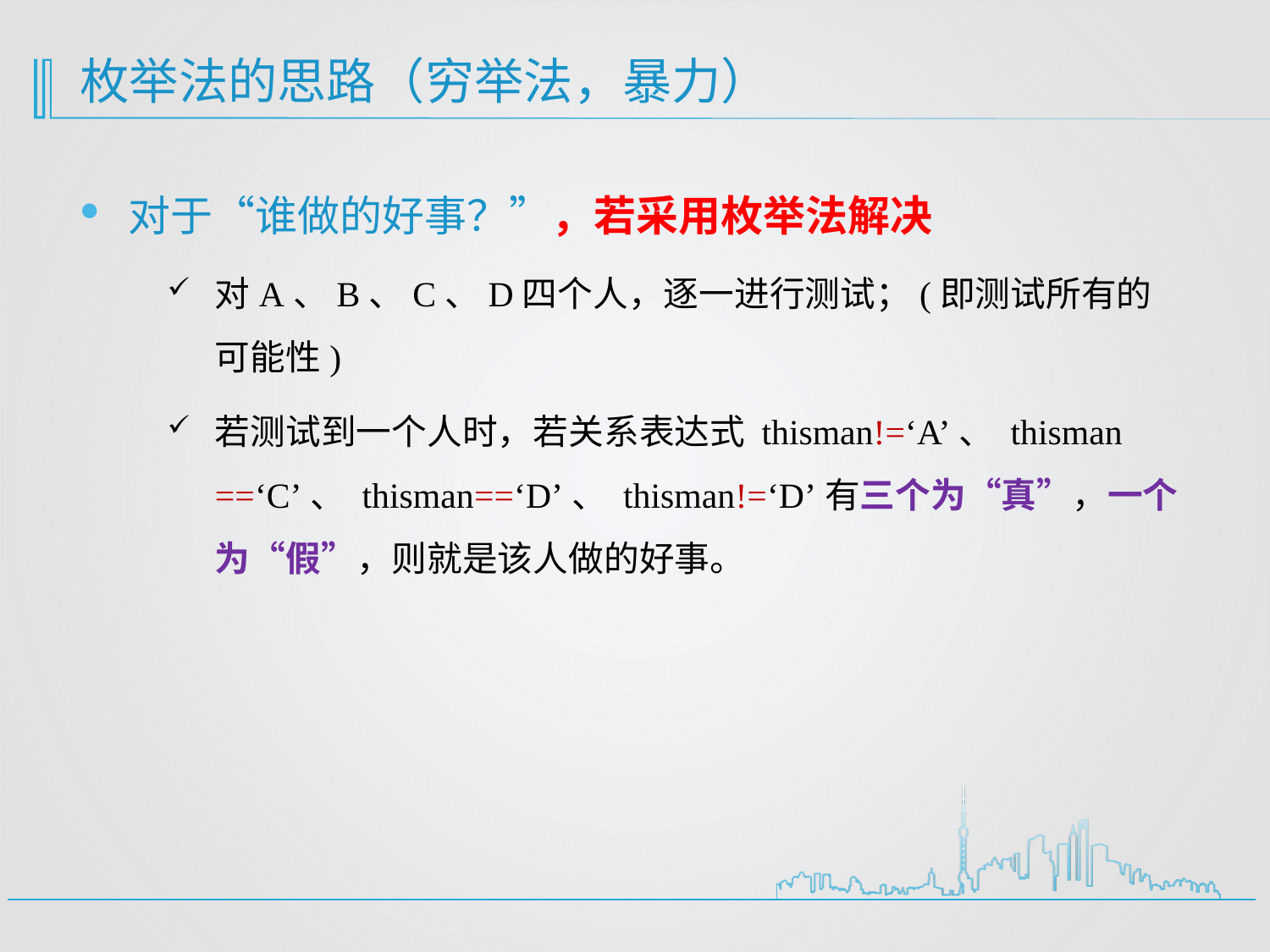

# 枚举法的思路（穷举法，暴力）
对于“谁做的好事？”，若采用枚举法解决
对A、B、C、D四个人，逐一进行测试；(即测试所有的可能性)
若测试到一个人时，若关系表达式 thisman!=‘A’、 thisman ==‘C’、 thisman==‘D’、 thisman!=‘D’有三个为“真”，一个为“假”，则就是该人做的好事。